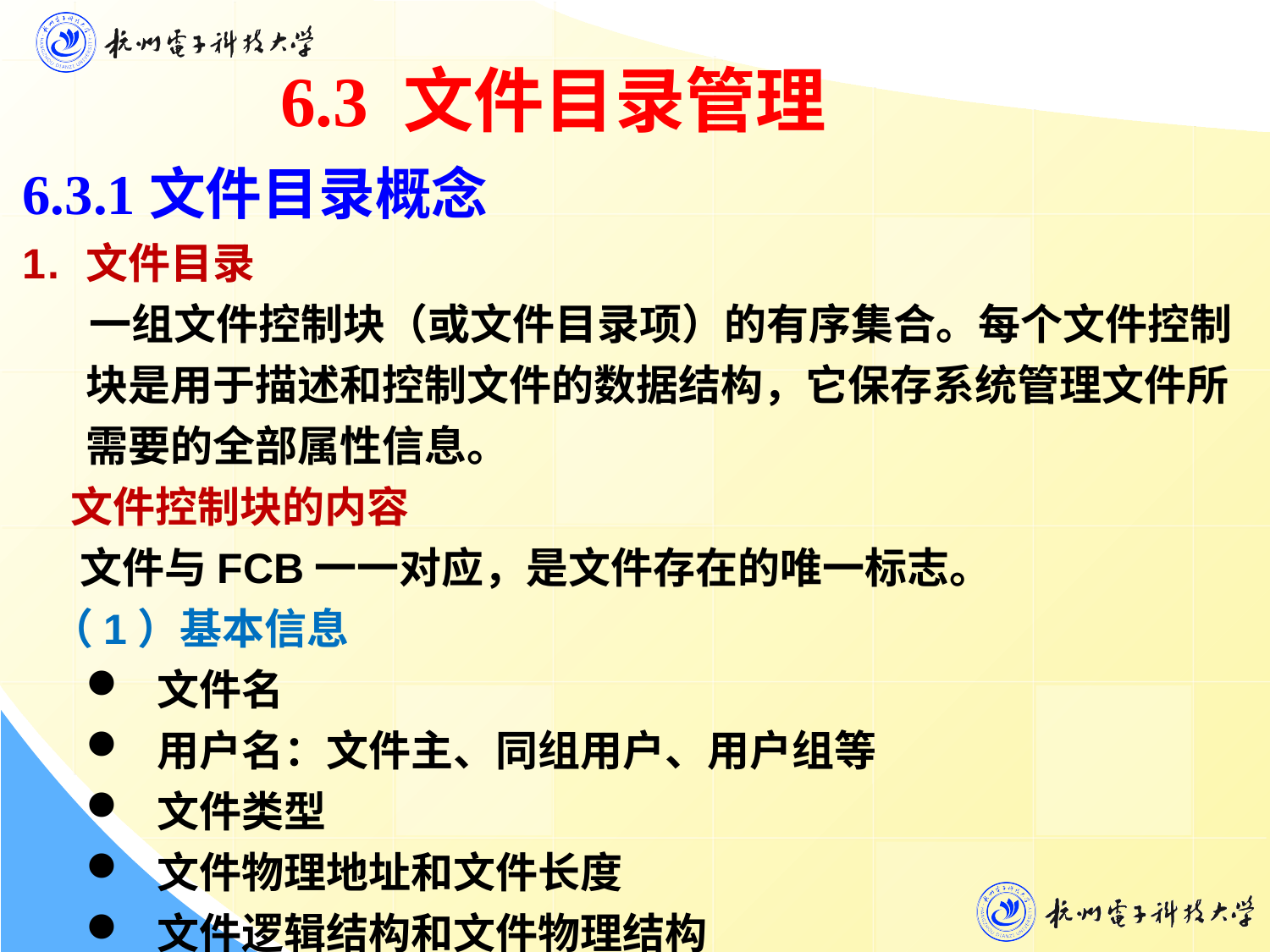

6.3 文件目录管理
6.3.1文件目录概念
文件目录
      一组文件控制块（或文件目录项）的有序集合。每个文件控制块是用于描述和控制文件的数据结构，它保存系统管理文件所需要的全部属性信息。
    文件控制块的内容
     文件与FCB一一对应，是文件存在的唯一标志。
  （1）基本信息
文件名
用户名：文件主、同组用户、用户组等
文件类型
文件物理地址和文件长度
文件逻辑结构和文件物理结构